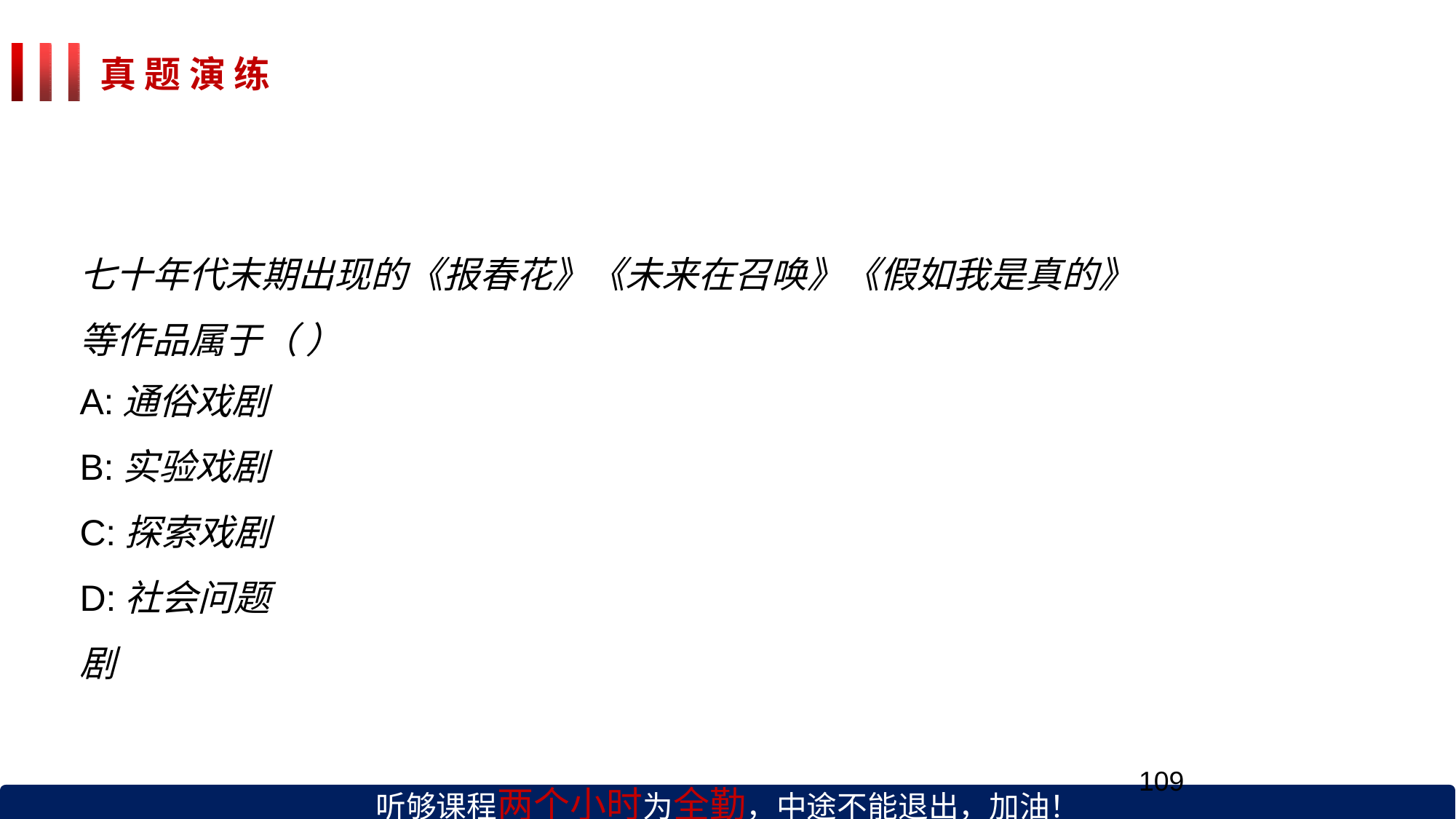

# 真 题 演 练
七十年代末期出现的《报春花》《未来在召唤》《假如我是真的》 等作品属于（ ）
A:通俗戏剧
B:实验戏剧 C:探索戏剧 D:社会问题剧
109

听够课程两个小时为全勤，中途不能退出，加油！